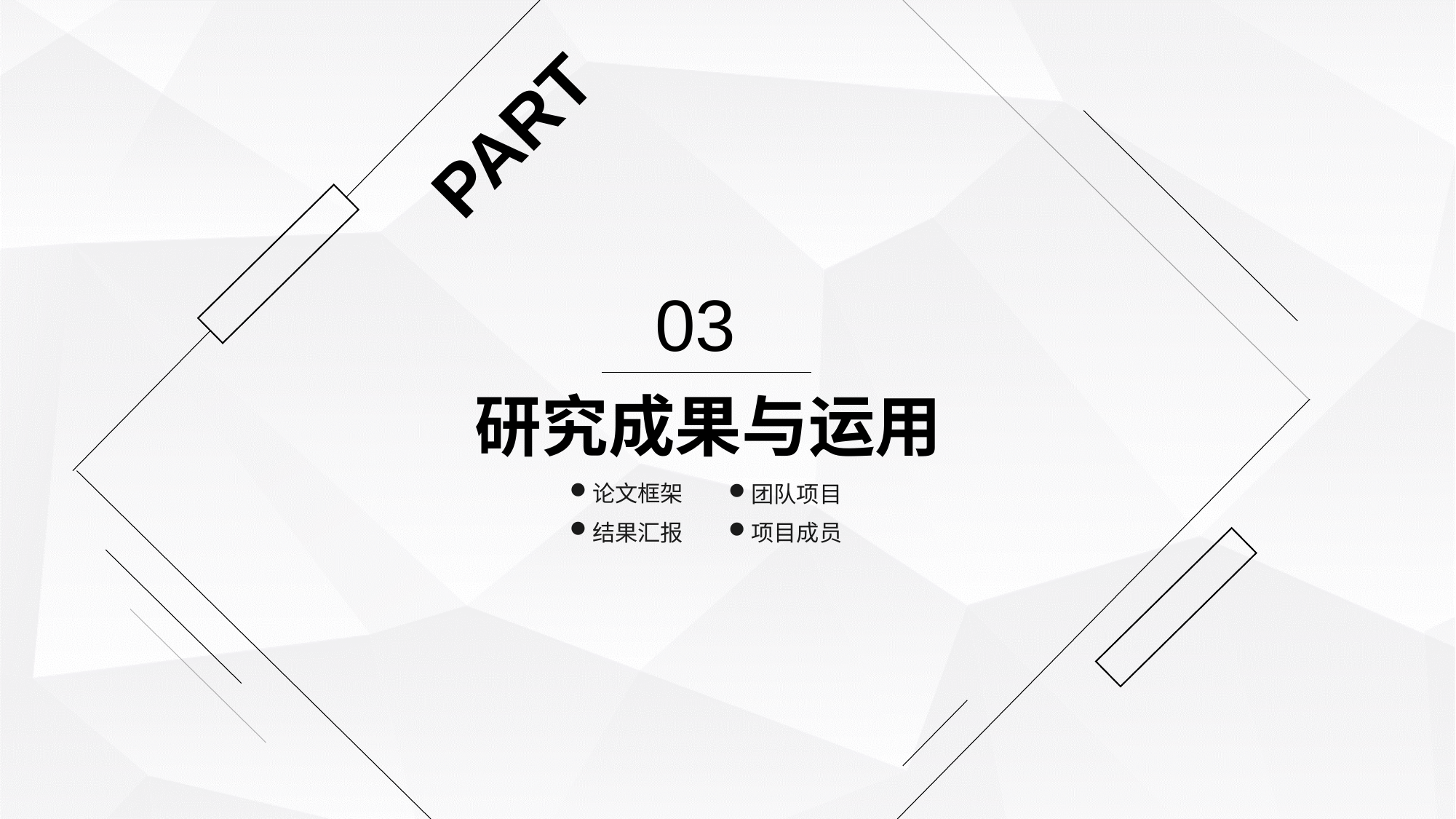

PART

03
研究成果与运用
论文框架
团队项目
结果汇报
项目成员